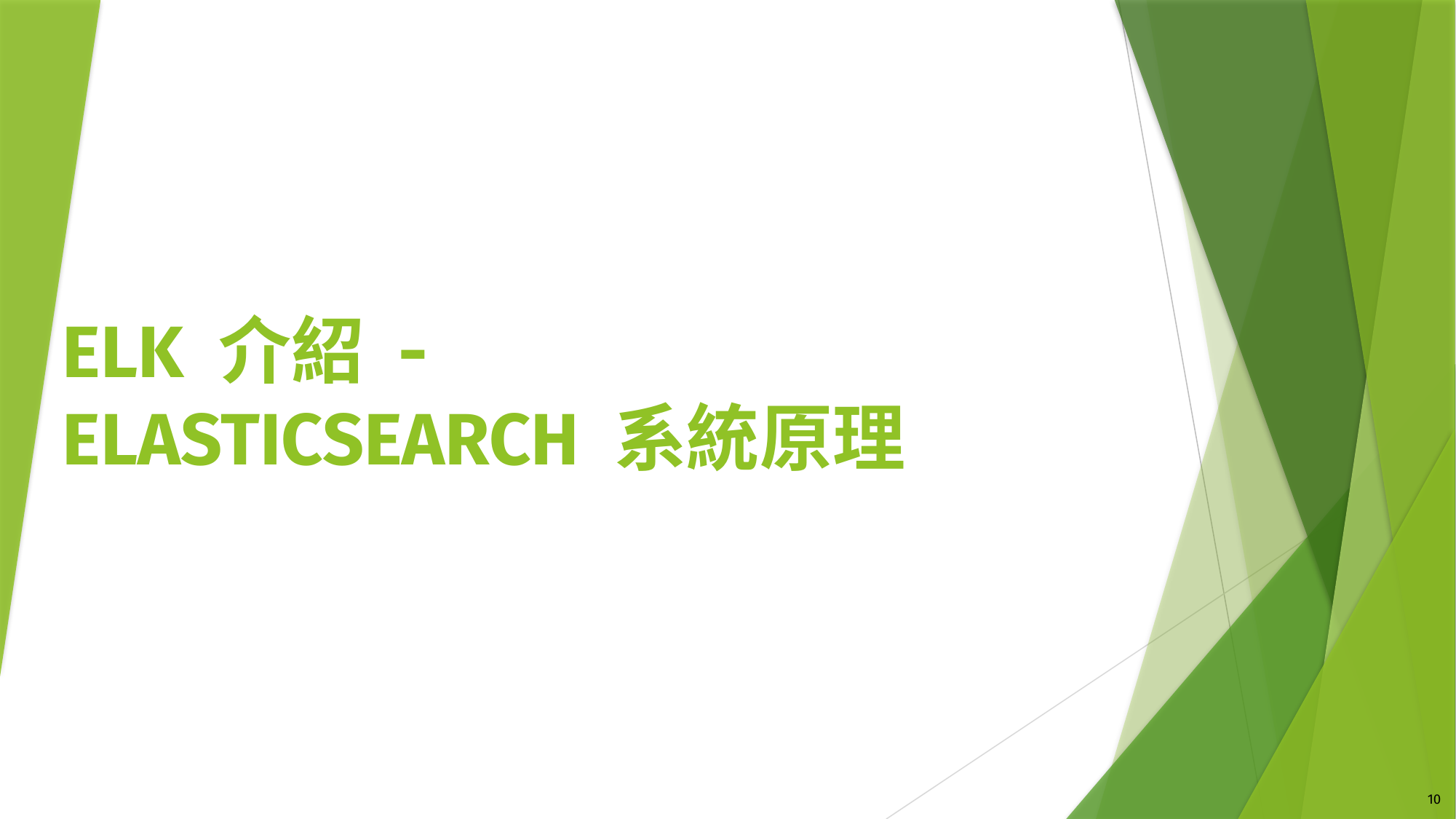

# ELK 介紹 - Elasticsearch 系統原理
10